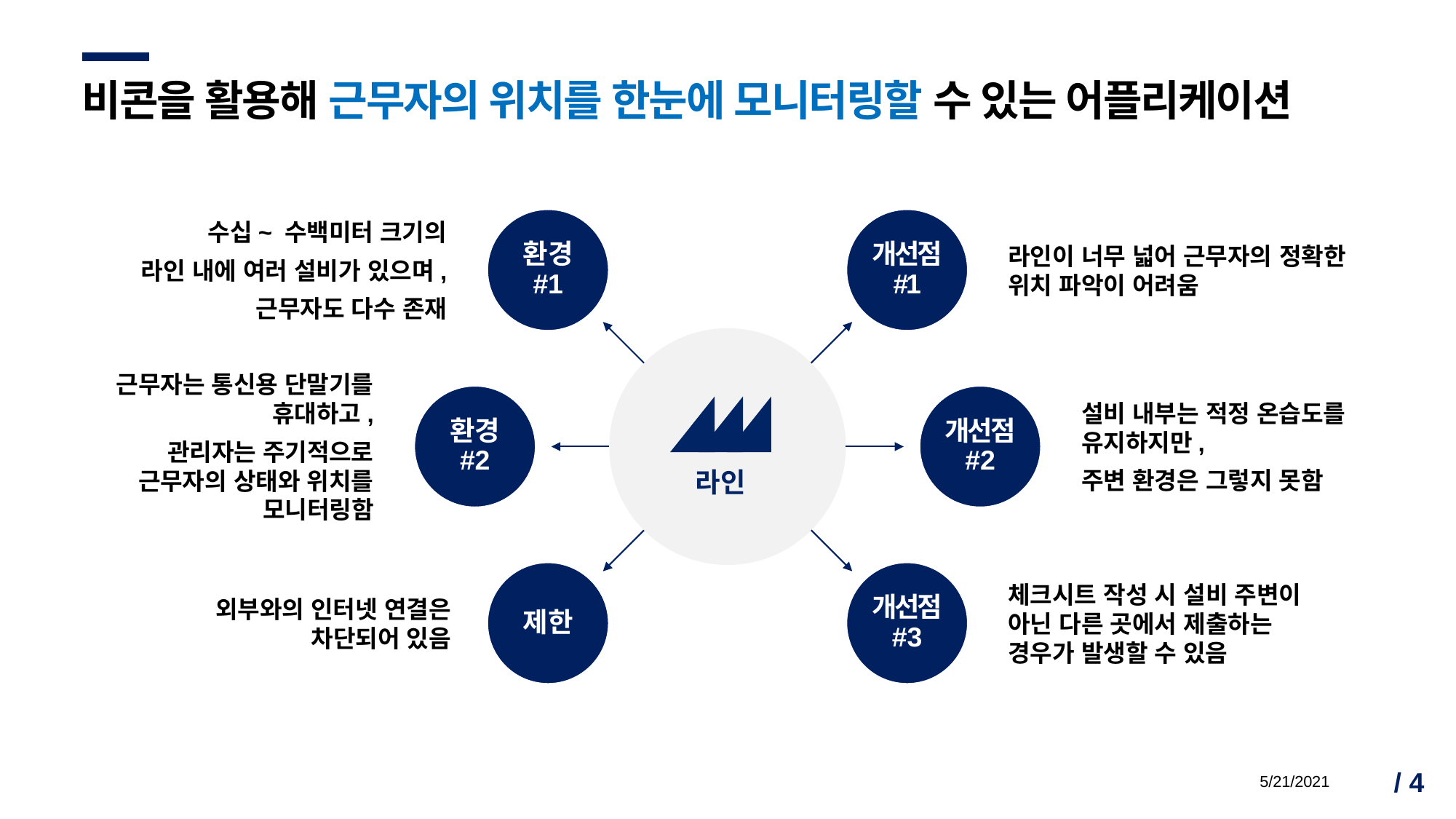

# 비콘을 활용해 근무자의 위치를 한눈에 모니터링할 수 있는 어플리케이션
수십~ 수백미터 크기의
라인 내에 여러 설비가 있으며,
근무자도 다수 존재
환경
#1
개선점
#1
라인이 너무 넓어 근무자의 정확한 위치 파악이 어려움

근무자는 통신용 단말기를 휴대하고,
관리자는 주기적으로 근무자의 상태와 위치를 모니터링함
설비 내부는 적정 온습도를 유지하지만,
주변 환경은 그렇지 못함
환경
#2
개선점 #2

라인

제한
개선점 #3
체크시트 작성 시 설비 주변이 아닌 다른 곳에서 제출하는  경우가 발생할 수 있음
외부와의 인터넷 연결은 차단되어 있음

5/21/2021
/ 4